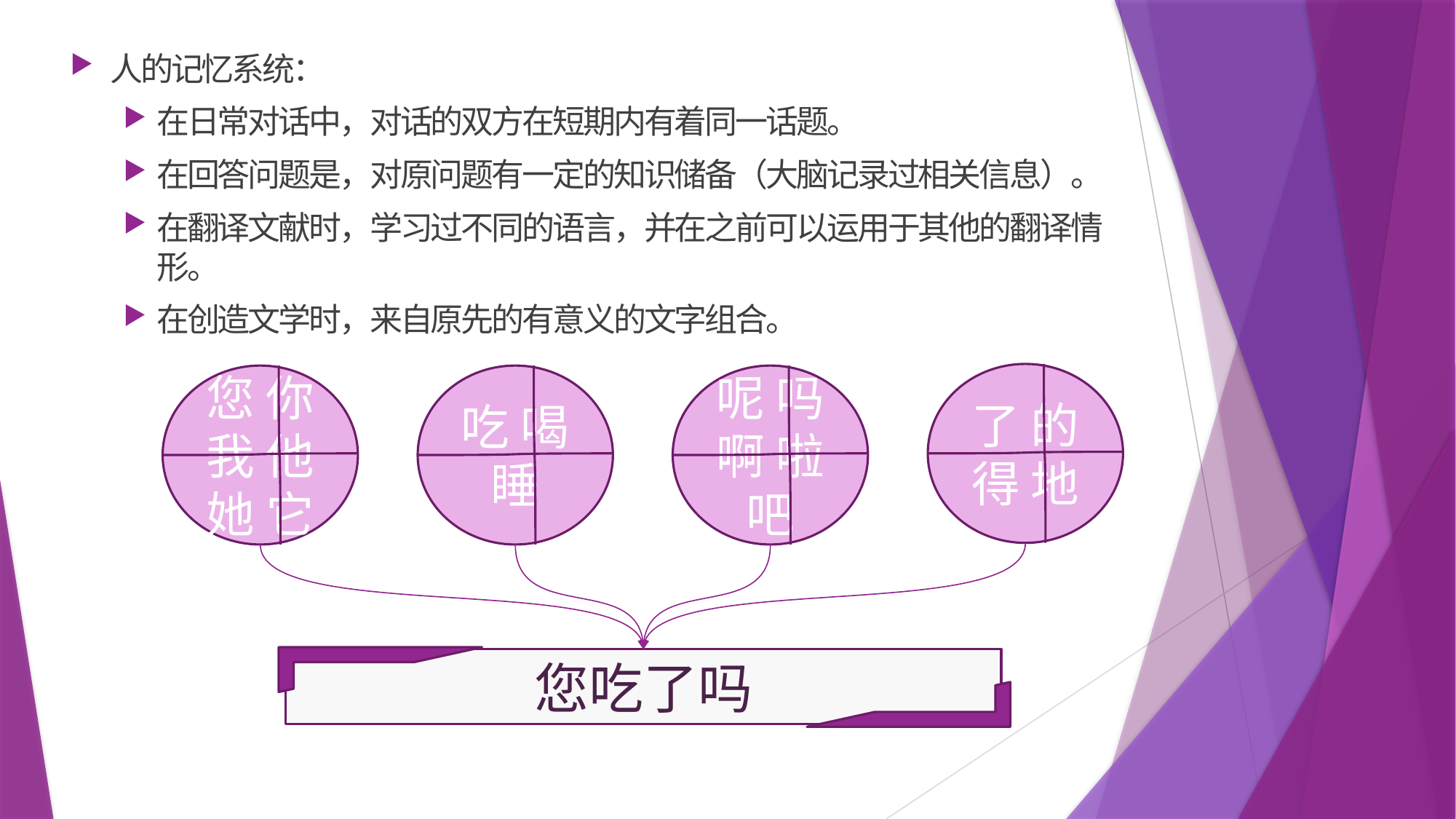

人的记忆系统：
在日常对话中，对话的双方在短期内有着同一话题。
在回答问题是，对原问题有一定的知识储备（大脑记录过相关信息）。
在翻译文献时，学习过不同的语言，并在之前可以运用于其他的翻译情形。
在创造文学时，来自原先的有意义的文字组合。

了 的 得 地
您 你 我 他 她 它
吃 喝 睡
呢 吗 啊 啦 吧

您吃了吗